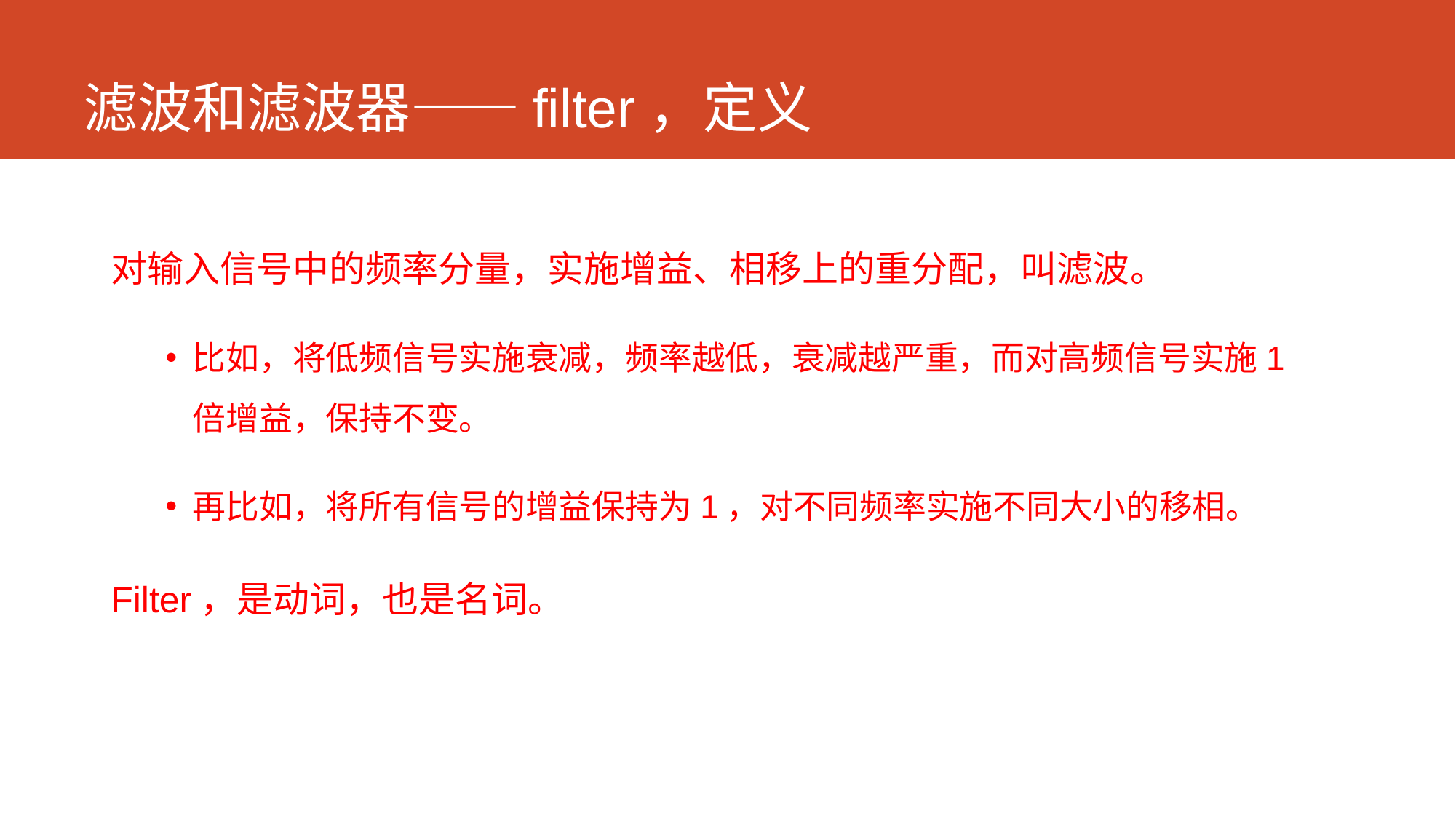

# 滤波和滤波器——filter，定义
对输入信号中的频率分量，实施增益、相移上的重分配，叫滤波。
比如，将低频信号实施衰减，频率越低，衰减越严重，而对高频信号实施1倍增益，保持不变。
再比如，将所有信号的增益保持为1，对不同频率实施不同大小的移相。
Filter，是动词，也是名词。